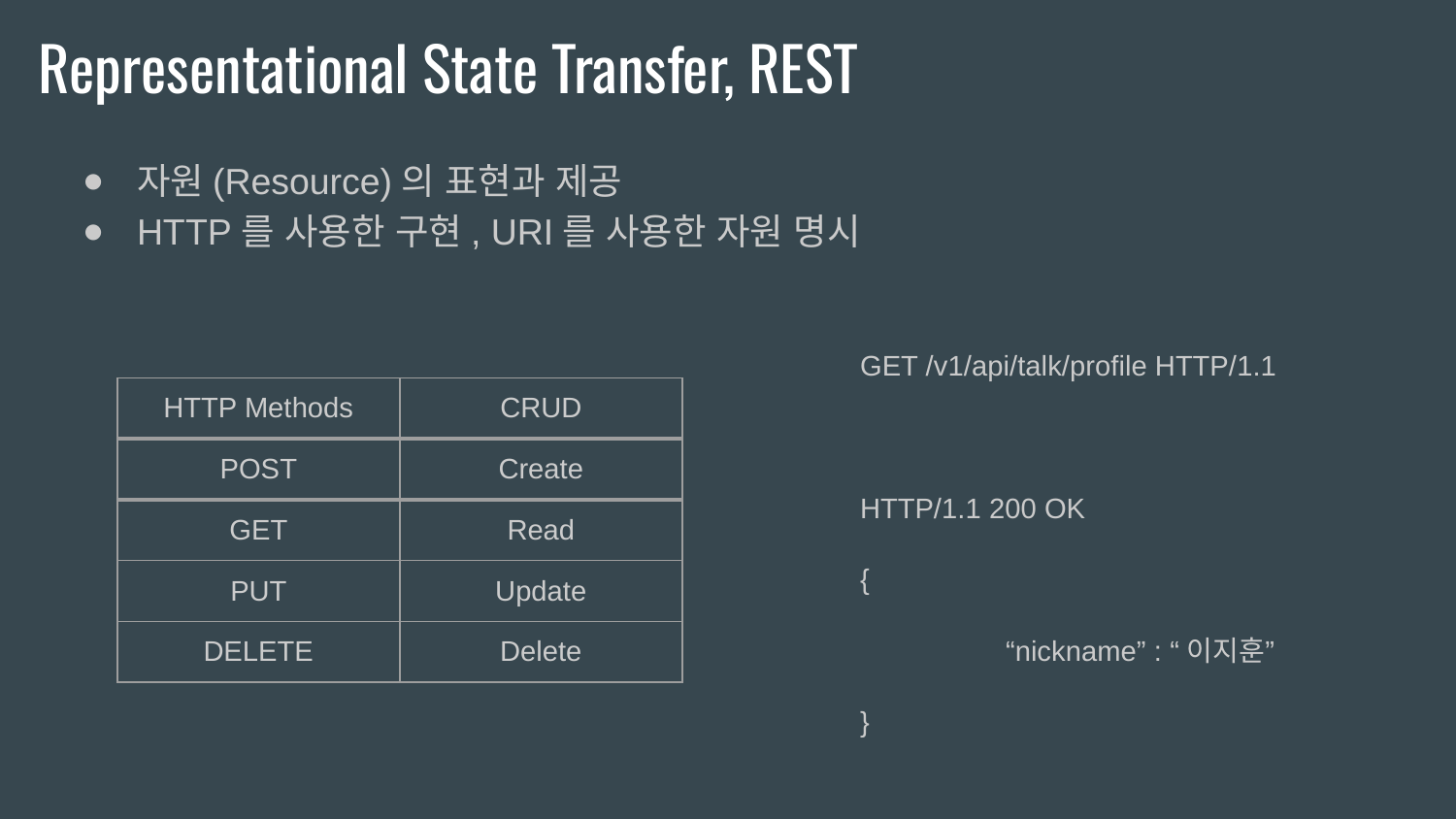

# Representational State Transfer, REST

자원(Resource)의 표현과 제공
HTTP를 사용한 구현, URI를 사용한 자원 명시
GET /v1/api/talk/profile HTTP/1.1

HTTP/1.1 200 OK
{
	“nickname” : “이지훈”
}
| HTTP Methods | CRUD |
| --- | --- |
| POST | Create |
| GET | Read |
| PUT | Update |
| DELETE | Delete |